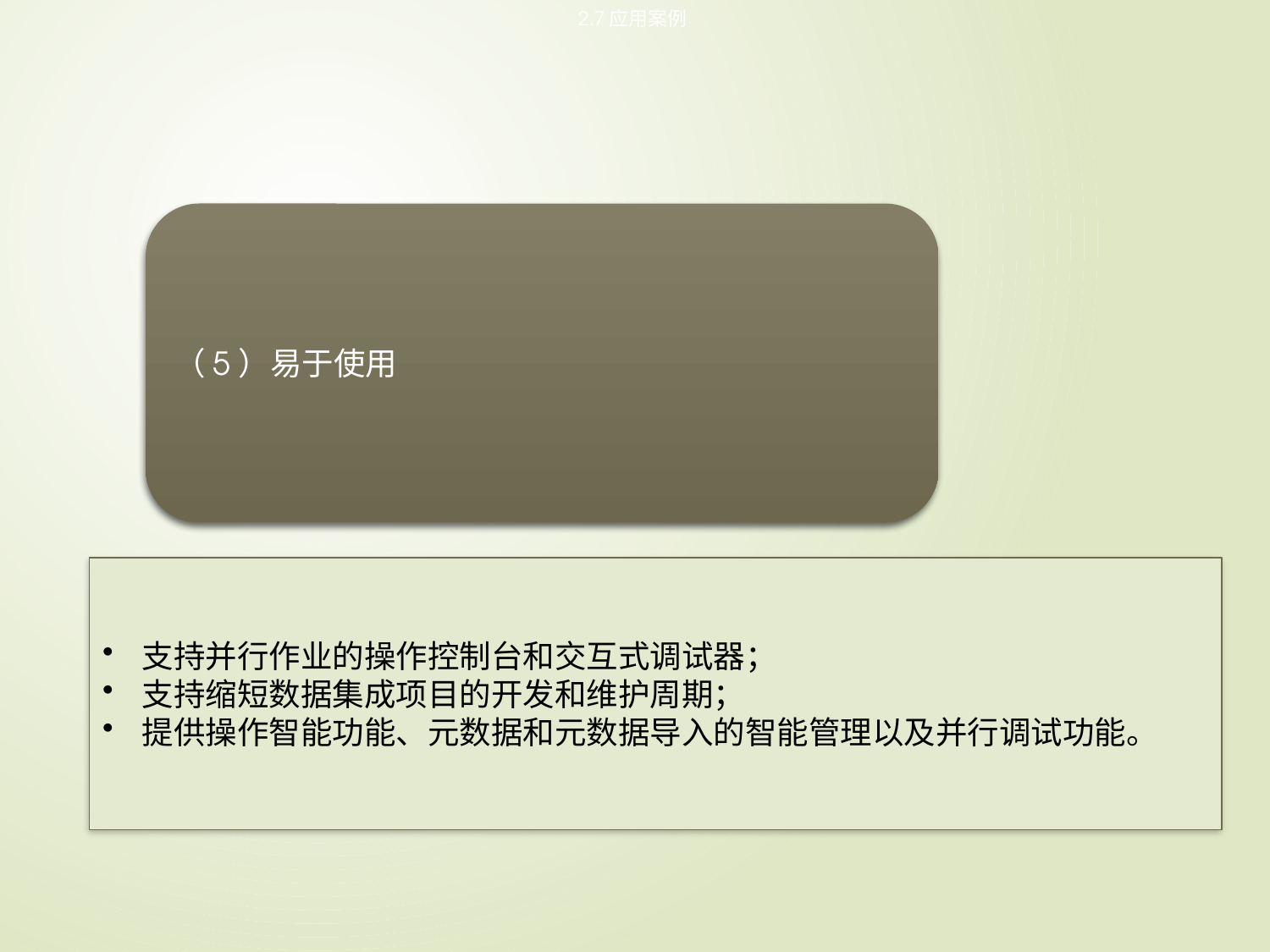

2.7应用案例
（5）易于使用
支持并行作业的操作控制台和交互式调试器；
支持缩短数据集成项目的开发和维护周期；
提供操作智能功能、元数据和元数据导入的智能管理以及并行调试功能。